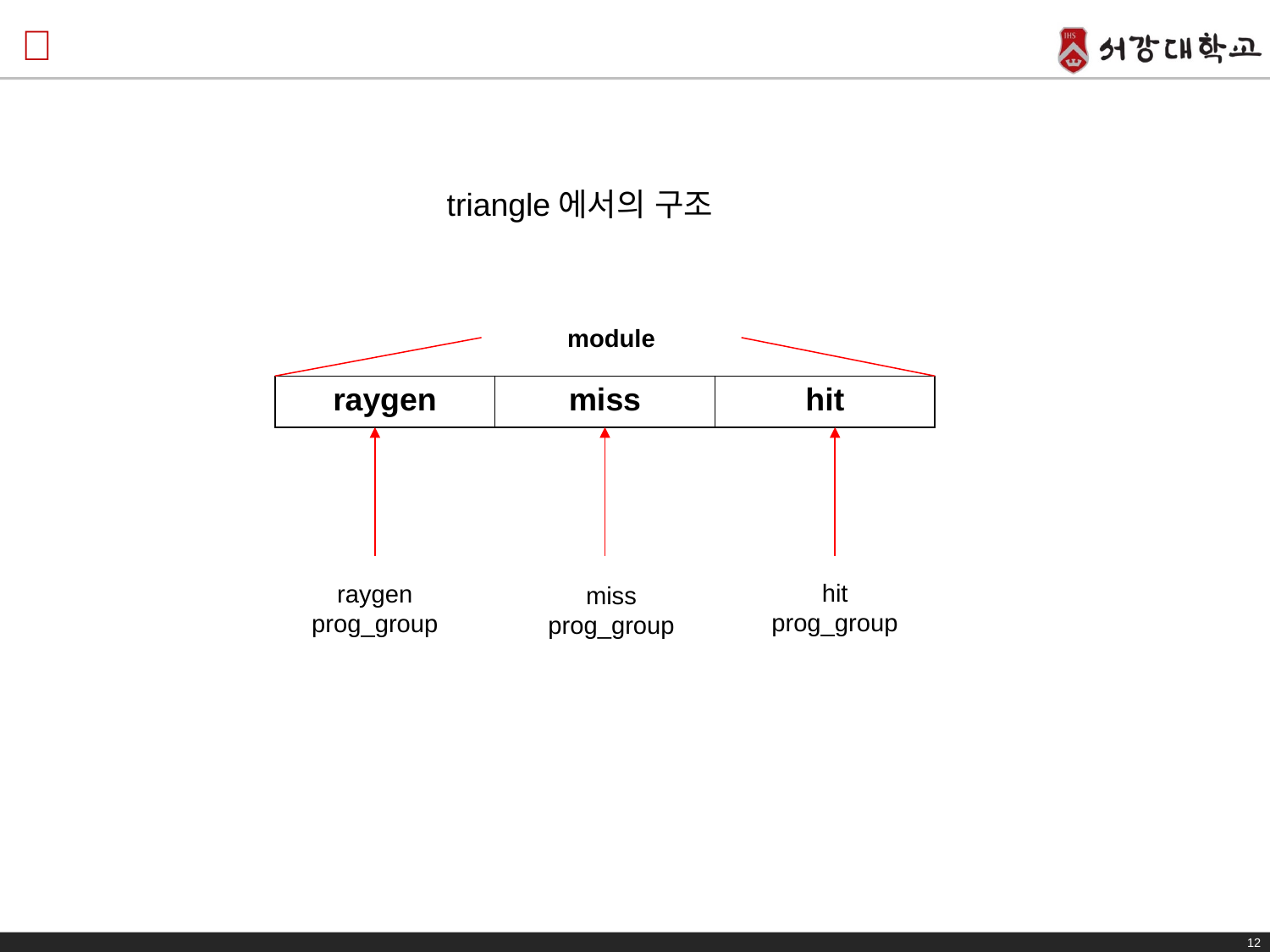

#
triangle에서의 구조
module
| raygen | miss | hit |
| --- | --- | --- |
hit
prog_group
raygen
prog_group
miss
prog_group
12